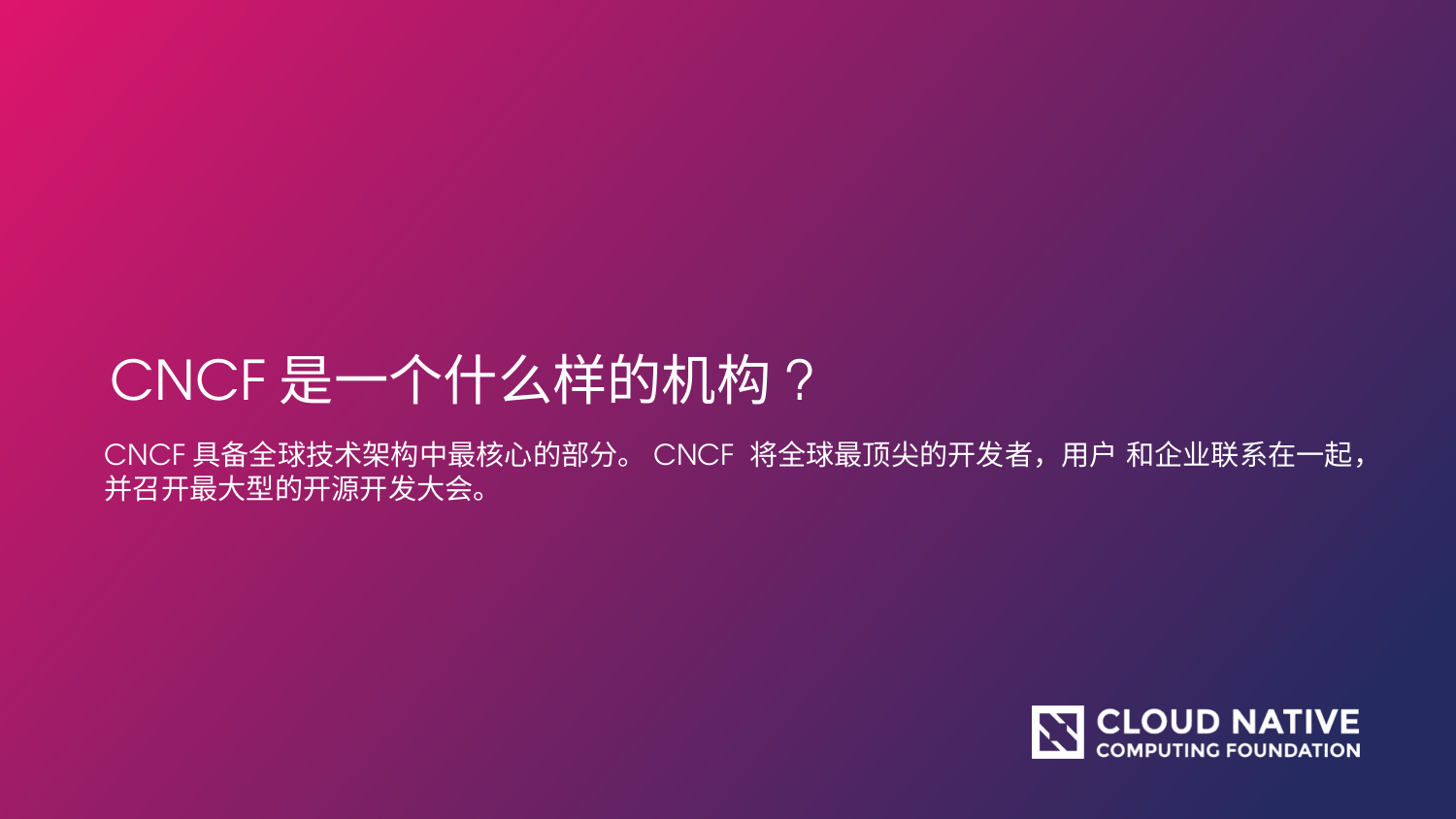

# CNCF是一个什么样的机构?
CNCF具备全球技术架构中最核心的部分。CNCF 将全球最顶尖的开发者，用户 和企业联系在一起，并召开最大型的开源开发大会。